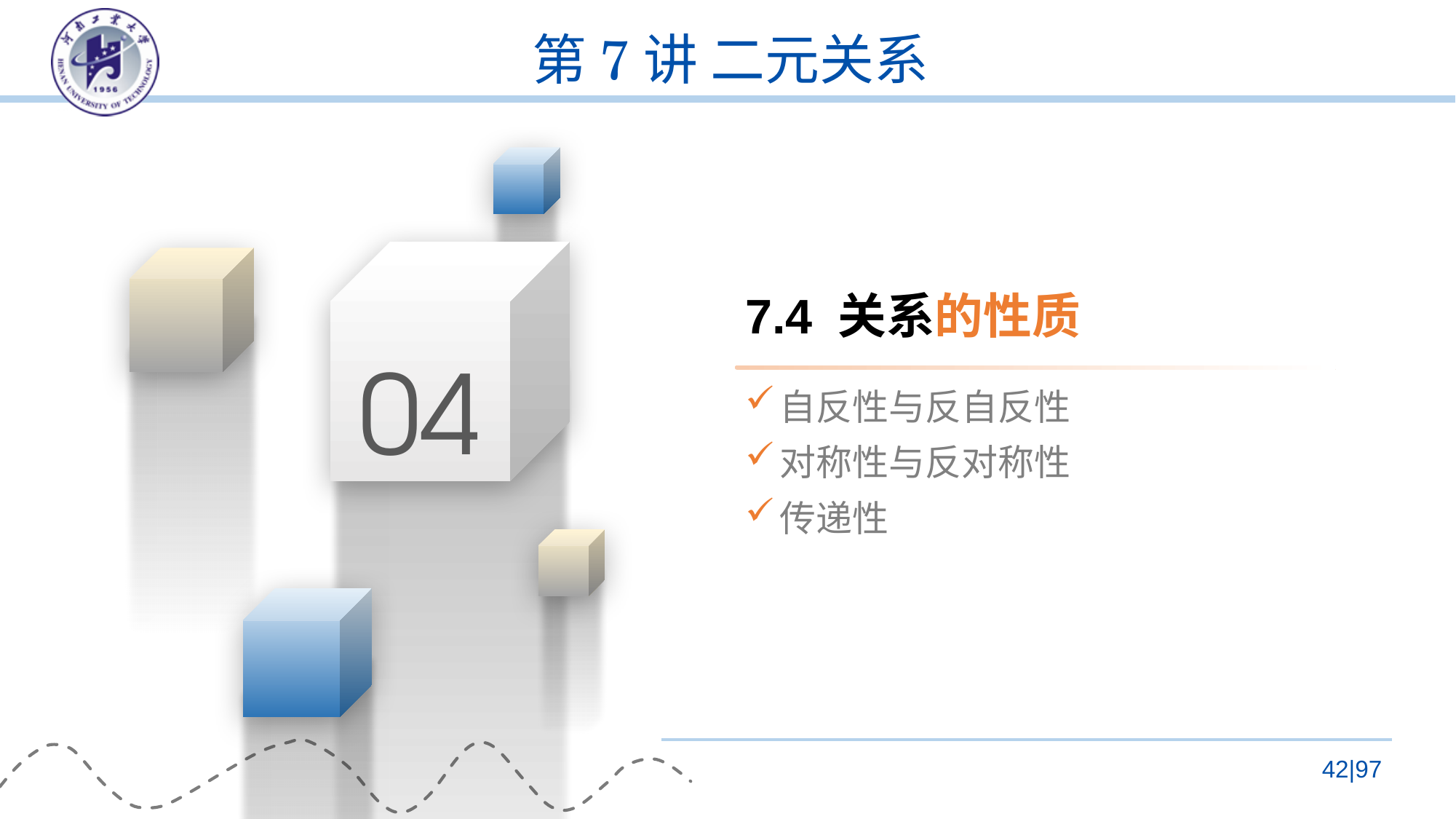

# 第7讲 二元关系

04

7.4 关系的性质

自反性与反自反性
对称性与反对称性
传递性

42|97